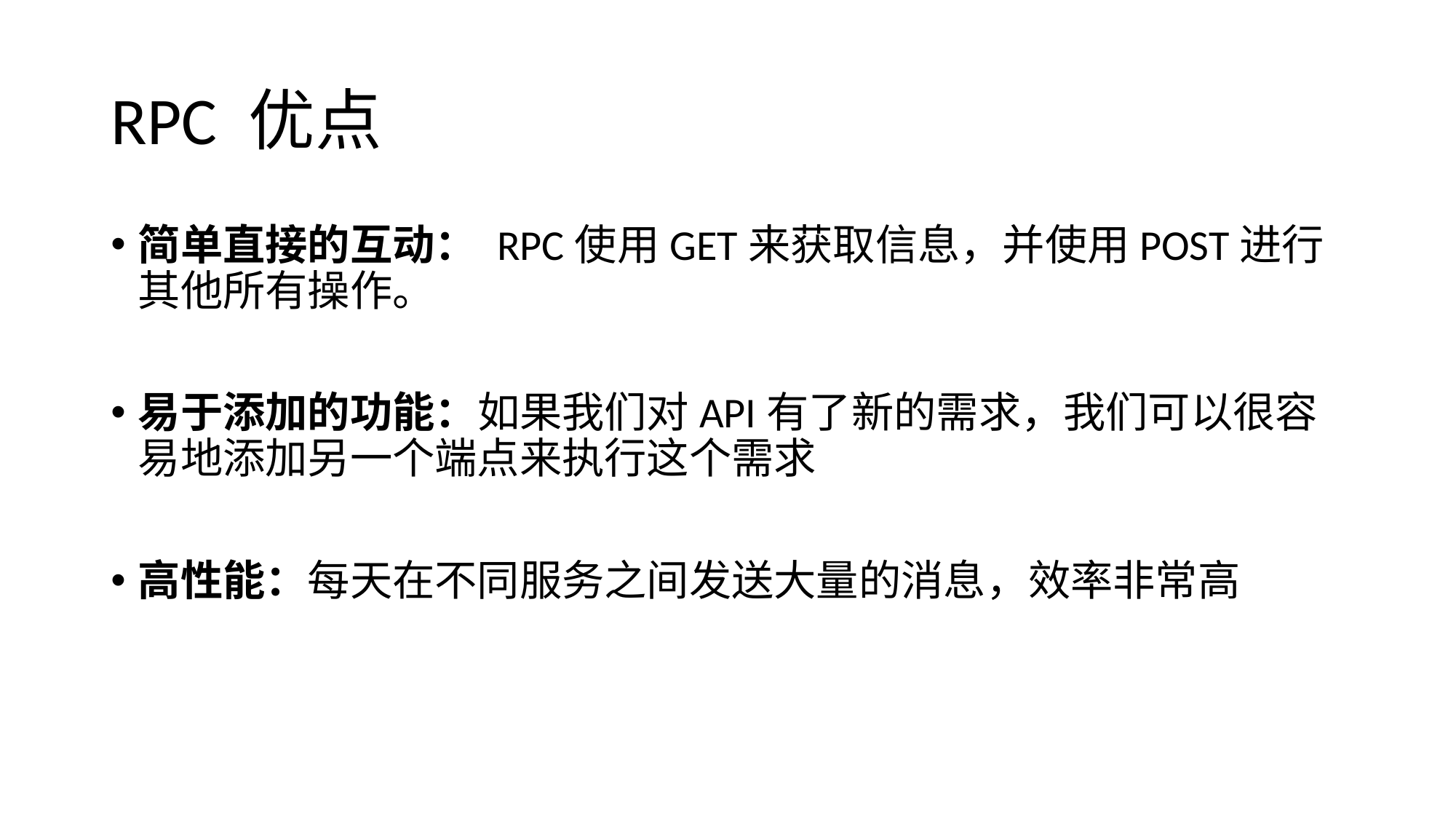

# RPC 优点
简单直接的互动： RPC使用GET来获取信息，并使用POST进行其他所有操作。

易于添加的功能：如果我们对API有了新的需求，我们可以很容易地添加另一个端点来执行这个需求

高性能：每天在不同服务之间发送大量的消息，效率非常高